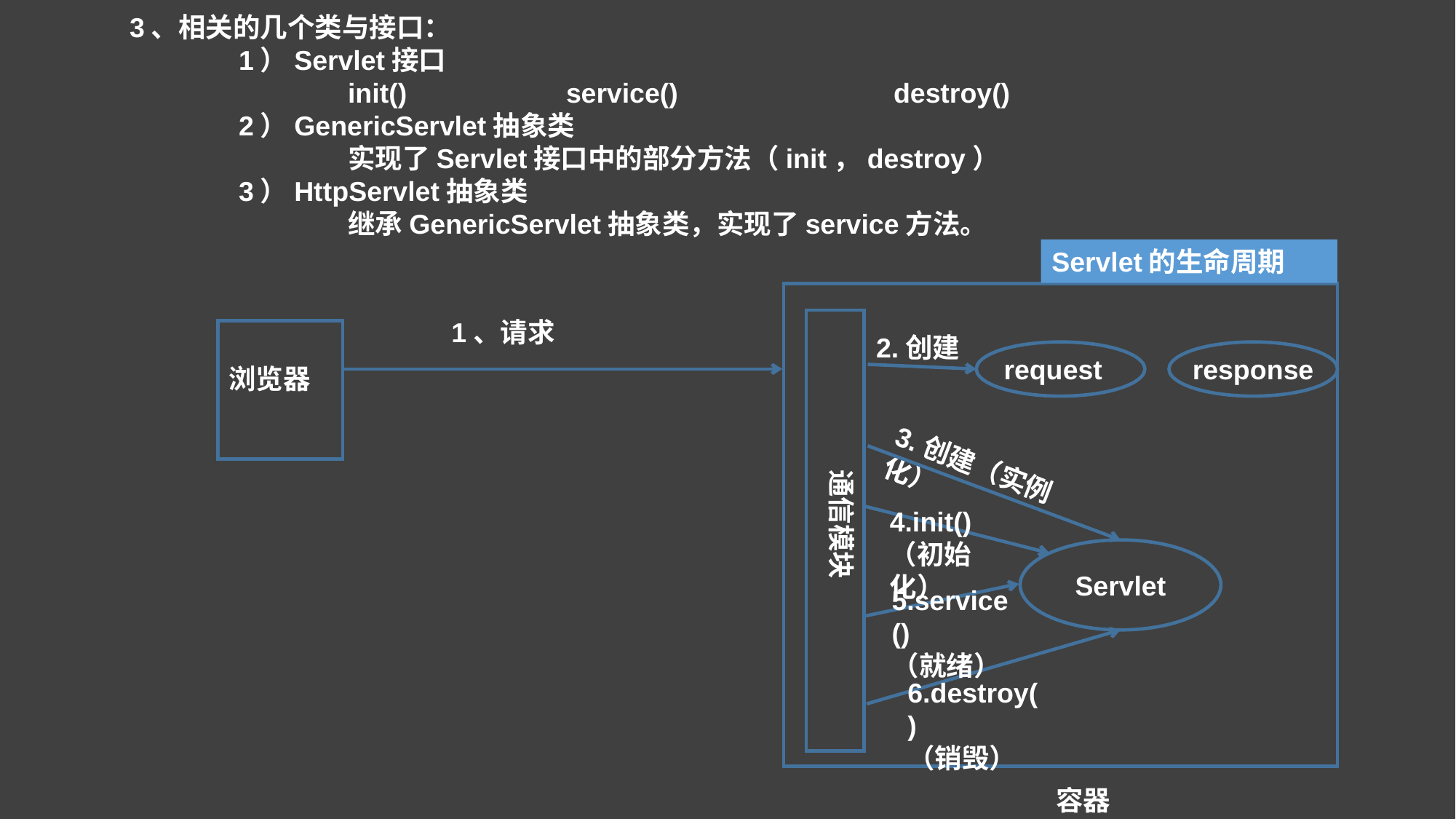

3、相关的几个类与接口：
		1）Servlet接口
			init()		service()		destroy()
		2）GenericServlet抽象类
			实现了Servlet接口中的部分方法（init，destroy）
		3）HttpServlet抽象类
			继承GenericServlet抽象类，实现了service方法。

Servlet的生命周期

1、请求

2.创建

request
response
浏览器
通信模块
3.创建（实例化）
4.init()（初始化）

Servlet
5.service()
（就绪）
6.destroy()
（销毁）
容器